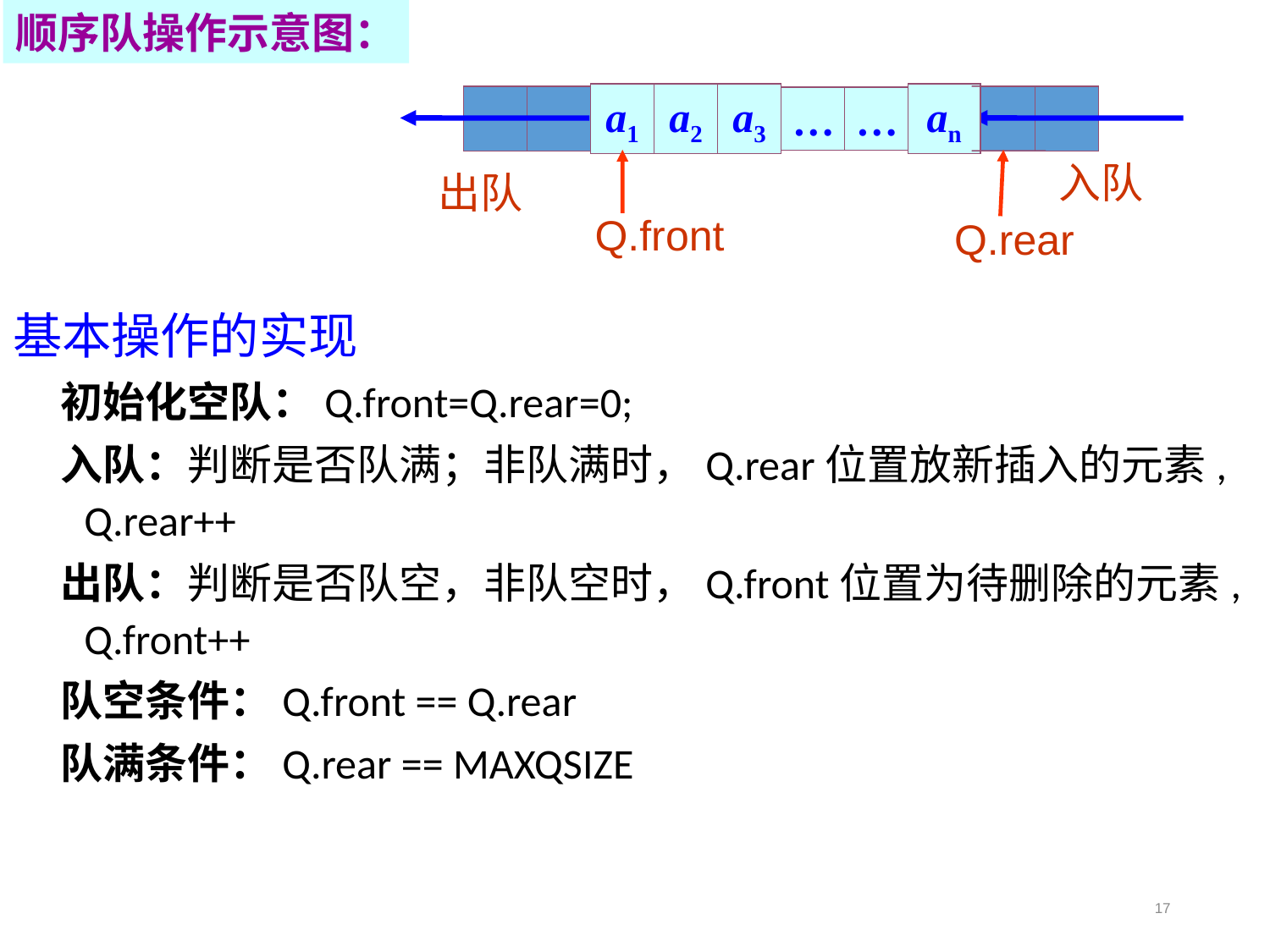

顺序队操作示意图：

a1
a2
a3
…
…
an

入队

  出队
Q.front
Q.rear
基本操作的实现
初始化空队：Q.front=Q.rear=0;
入队：判断是否队满；非队满时，Q.rear位置放新插入的元素, Q.rear++
出队：判断是否队空，非队空时，Q.front位置为待删除的元素, Q.front++
队空条件：Q.front == Q.rear
队满条件：Q.rear == MAXQSIZE
17